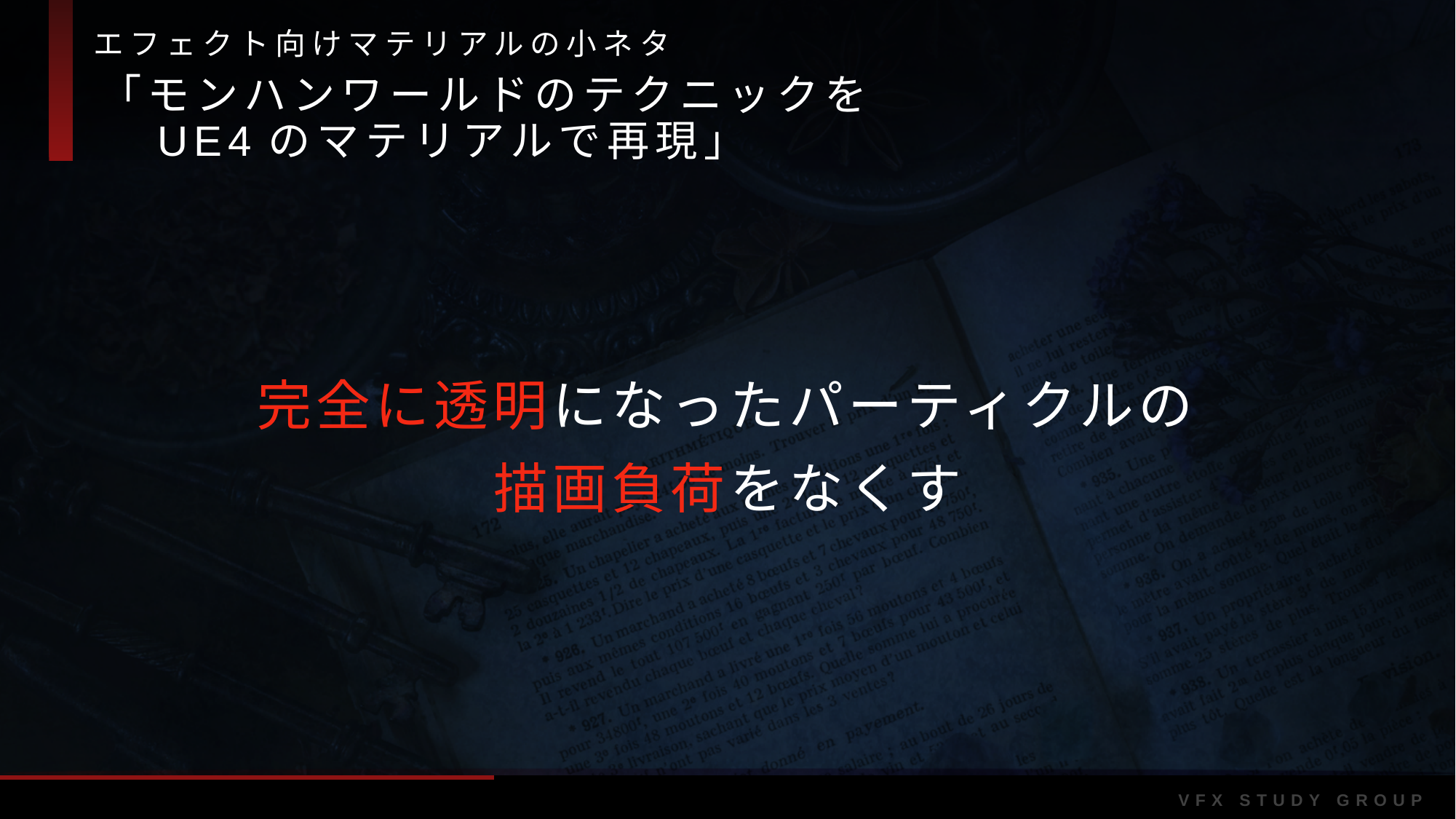

「モンハンワールドのテクニックを
　UE4のマテリアルで再現」
完全に透明になったパーティクルの
描画負荷をなくす